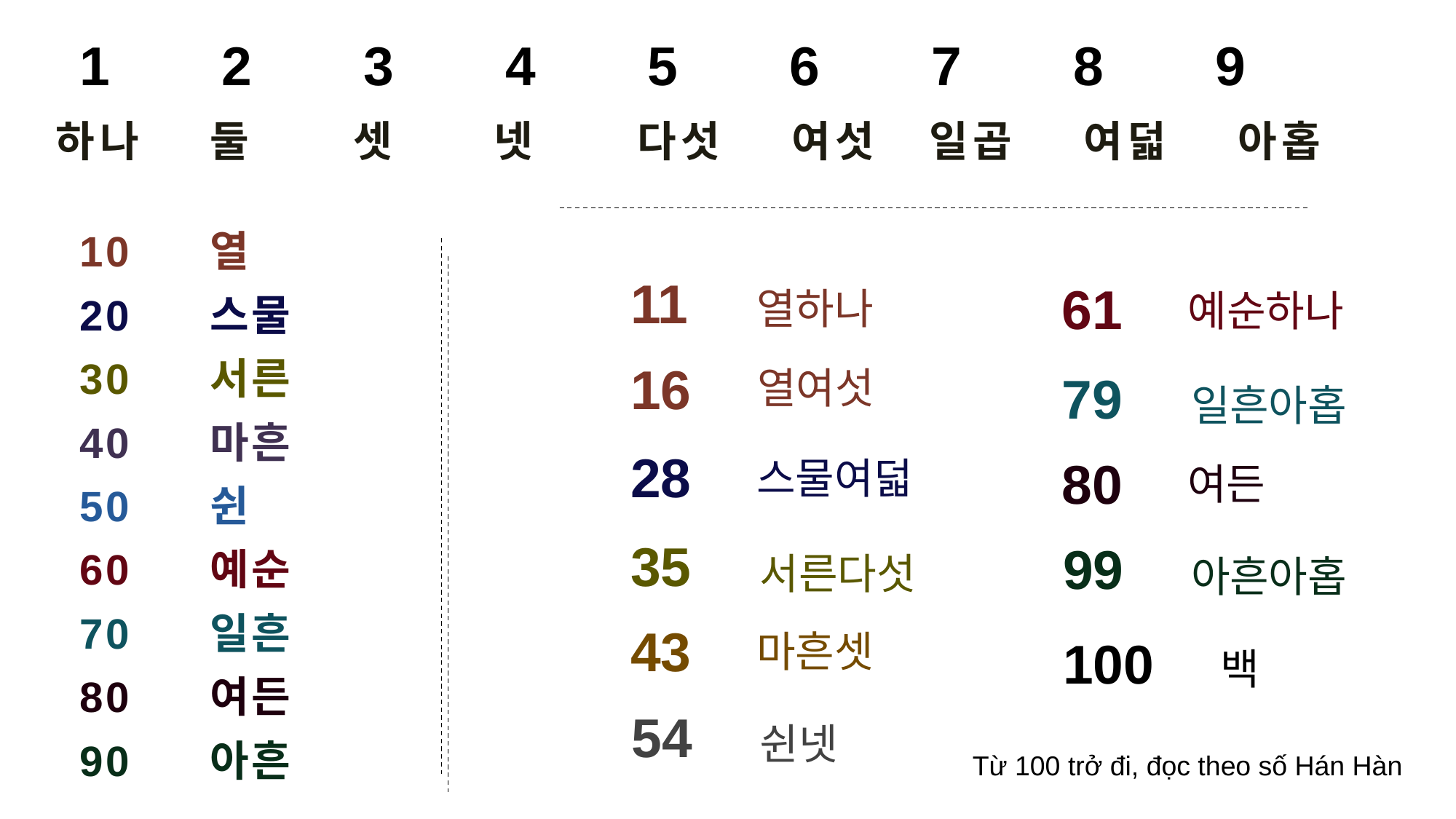

1     2     3     4     5     6     7     8     9
하나    둘      셋      넷      다섯    여섯   일곱    여덟    아홉
10

20

30

40

50

60

70

80

90
열

스물

서른

마흔

쉰

예순

일흔

여든

아흔
11
61
열하나
예순하나
16
열여섯
79
일흔아홉
28
80
스물여덟
여든
35
99
서른다섯
아흔아홉
43
마흔셋
100
백
54
쉰넷
Từ 100 trở đi, đọc theo số Hán Hàn